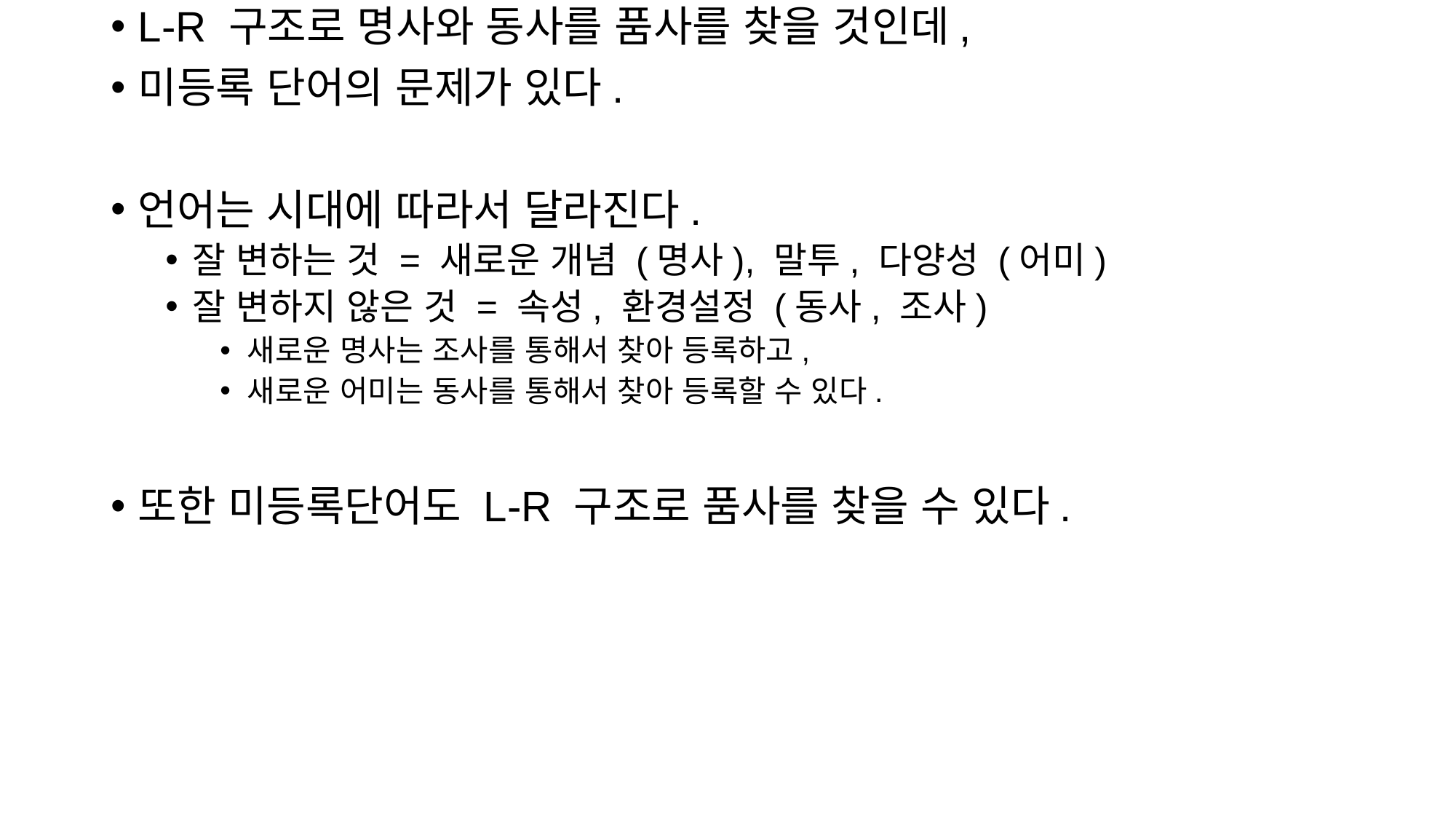

L-R 구조로 명사와 동사를 품사를 찾을 것인데,
미등록 단어의 문제가 있다.

언어는 시대에 따라서 달라진다.
잘 변하는 것 = 새로운 개념 (명사), 말투, 다양성 (어미)
잘 변하지 않은 것 = 속성, 환경설정 (동사, 조사)
새로운 명사는 조사를 통해서 찾아 등록하고,
새로운 어미는 동사를 통해서 찾아 등록할 수 있다.

또한 미등록단어도 L-R 구조로 품사를 찾을 수 있다.